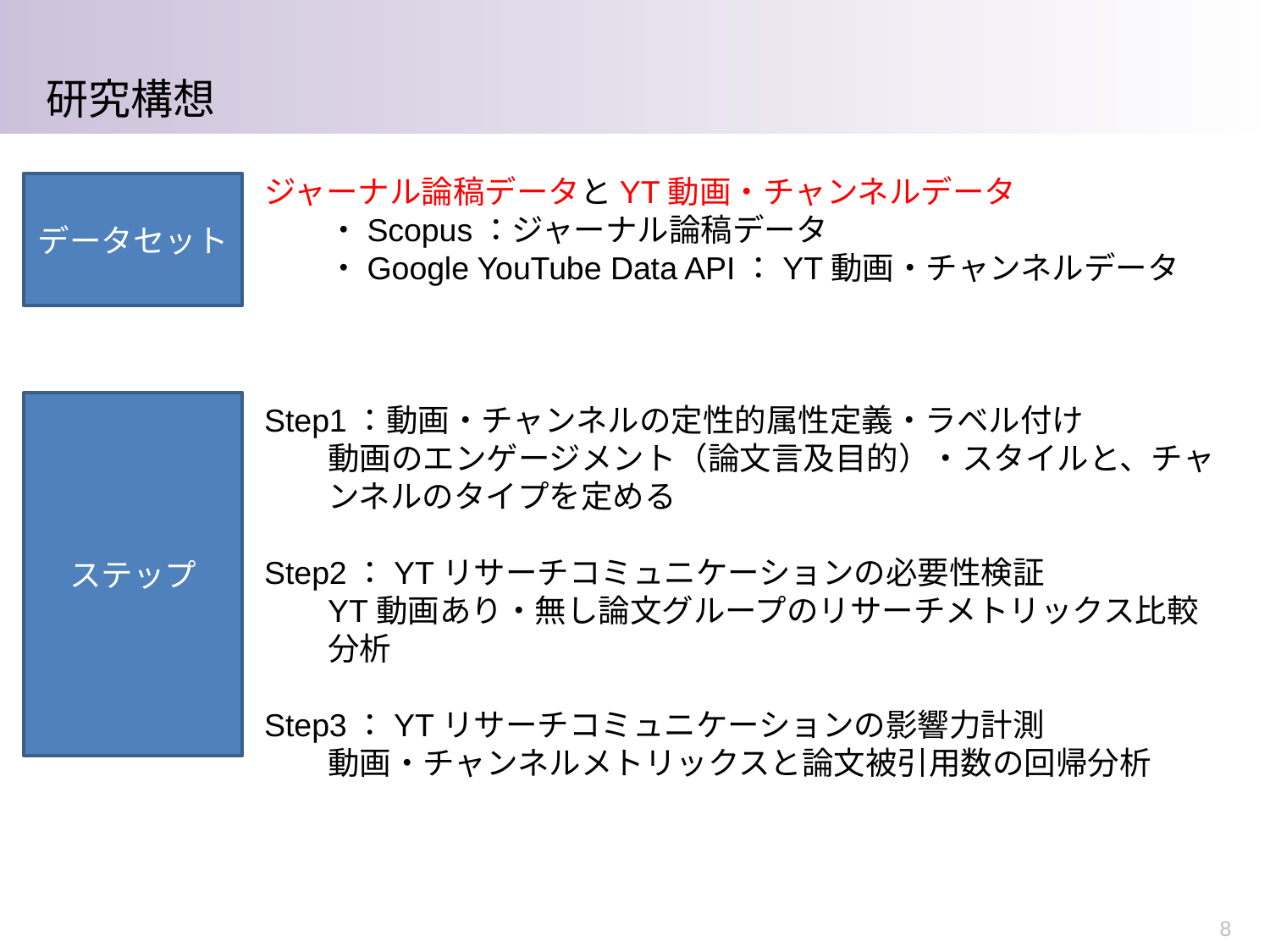

研究構想
ジャーナル論稿データとYT動画・チャンネルデータ
・Scopus：ジャーナル論稿データ
・Google YouTube Data API：YT動画・チャンネルデータ

Step1：動画・チャンネルの定性的属性定義・ラベル付け
動画のエンゲージメント（論文言及目的）・スタイルと、チャンネルのタイプを定める

Step2：YTリサーチコミュニケーションの必要性検証
YT動画あり・無し論文グループのリサーチメトリックス比較分析

Step3：YTリサーチコミュニケーションの影響力計測
動画・チャンネルメトリックスと論文被引用数の回帰分析
データセット
ステップ
8